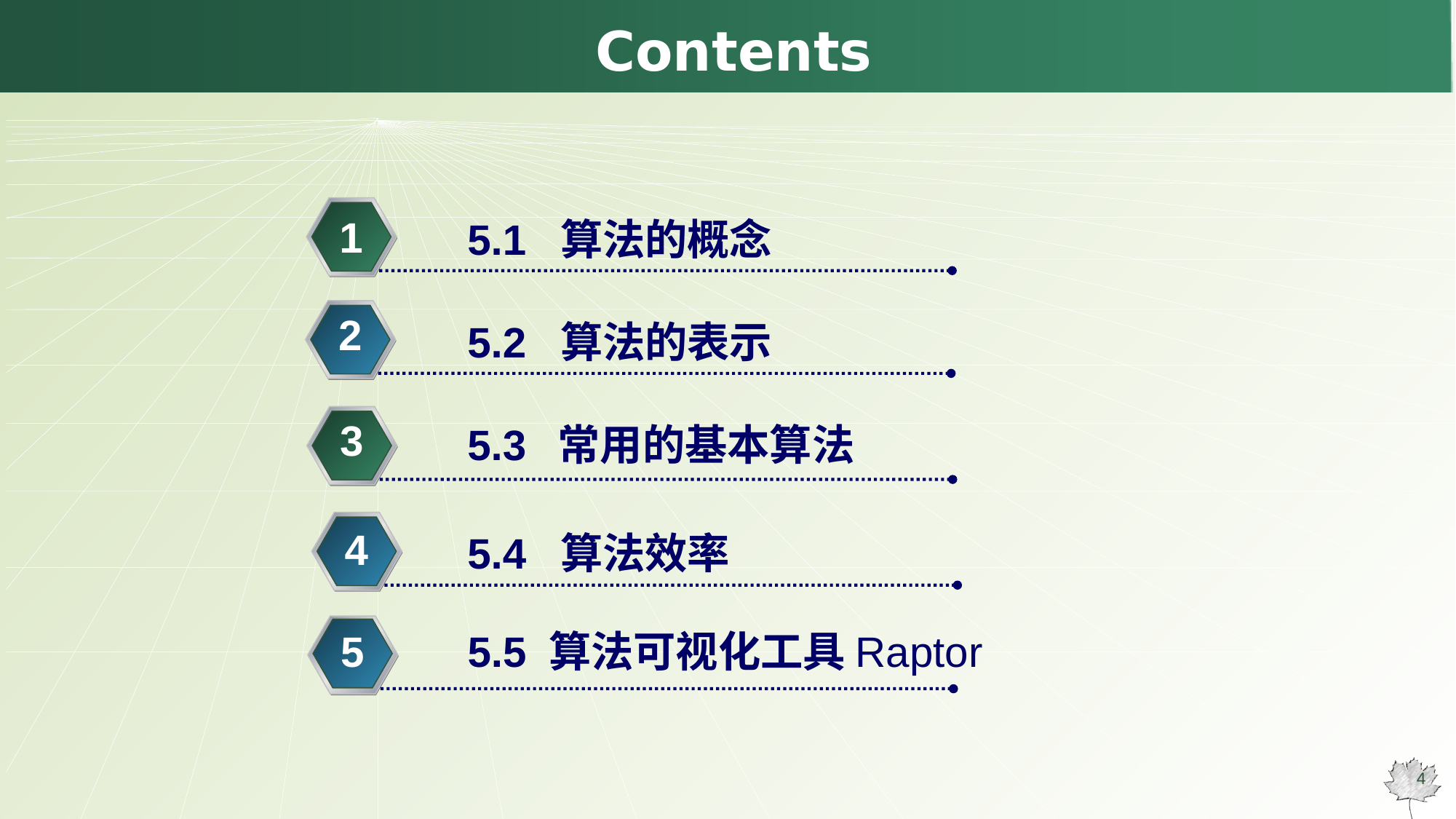

# Contents

1
5.1  算法的概念

2
5.2  算法的表示

3
5.3  常用的基本算法

4
5.4  算法效率

5
5.5 算法可视化工具Raptor

4